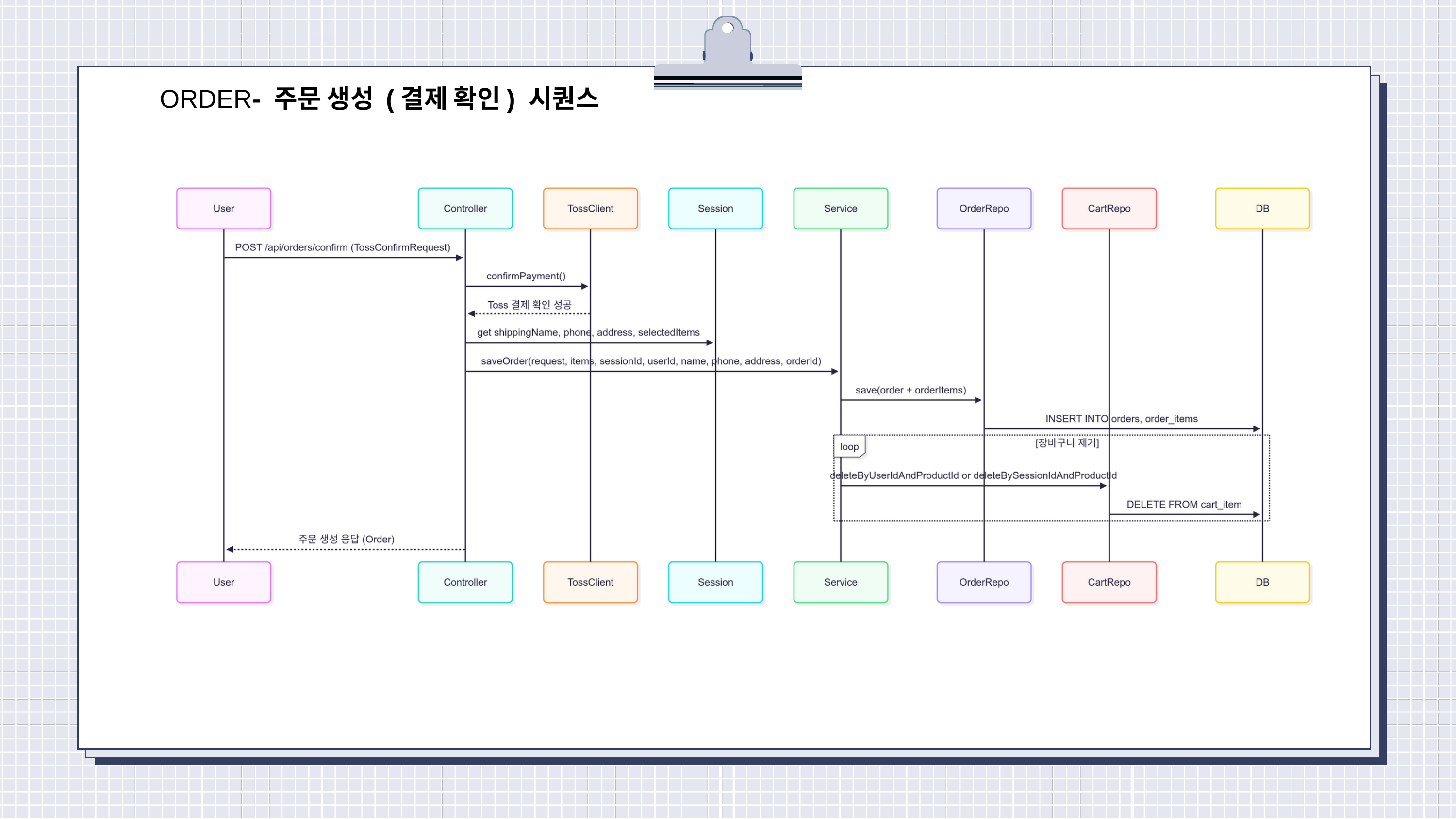

ORDER- 주문 생성 (결제 확인) 시퀀스

진행 상황 요약